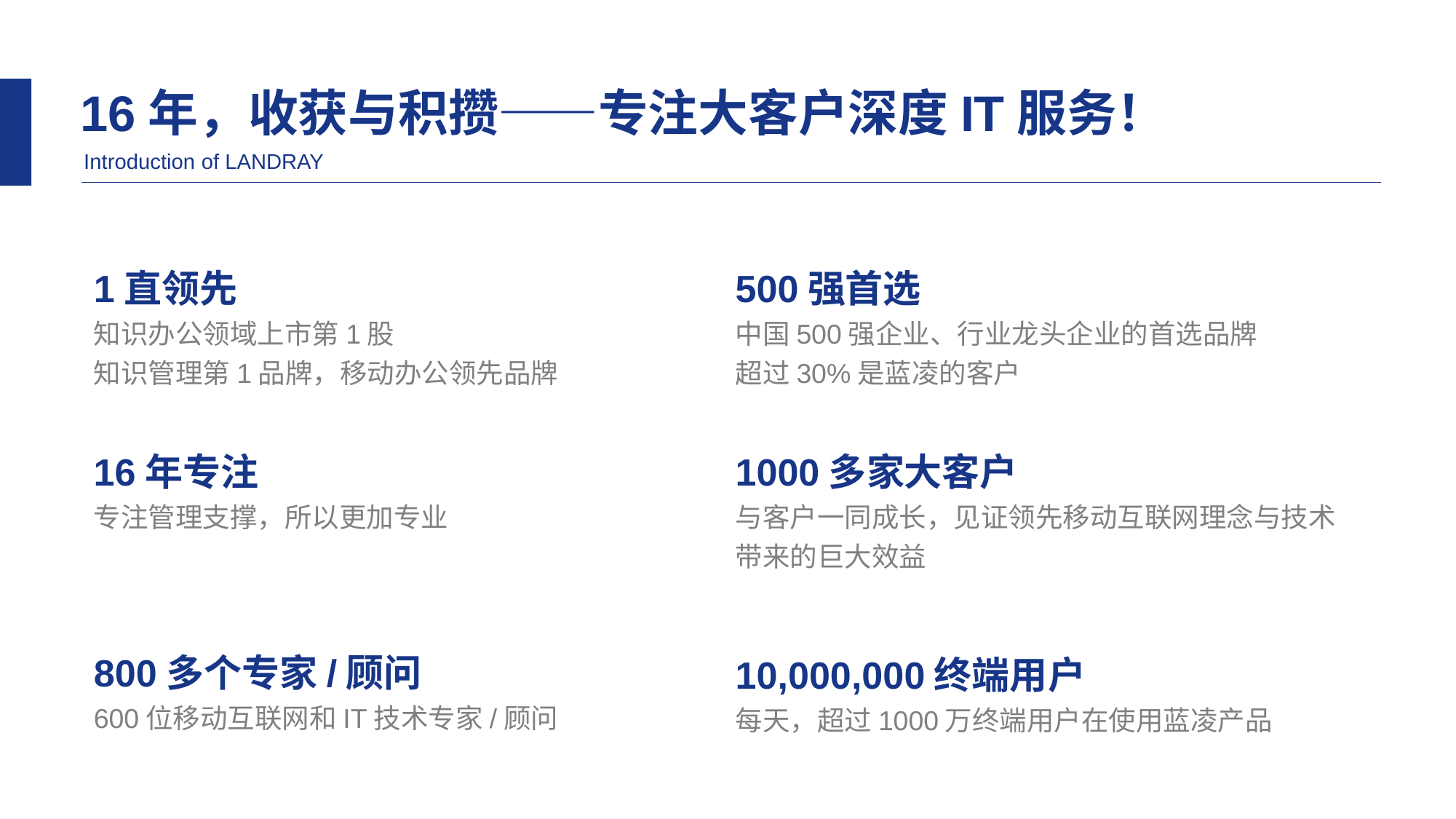

16年，收获与积攒——专注大客户深度IT服务！

Introduction of LANDRAY
1直领先
知识办公领域上市第1股
知识管理第1品牌，移动办公领先品牌

500强首选
中国500强企业、行业龙头企业的首选品牌
超过30%是蓝凌的客户
16年专注
专注管理支撑，所以更加专业
1000多家大客户
与客户一同成长，见证领先移动互联网理念与技术
带来的巨大效益
800多个专家/顾问
600位移动互联网和IT技术专家/顾问
10,000,000终端用户
每天，超过1000万终端用户在使用蓝凌产品